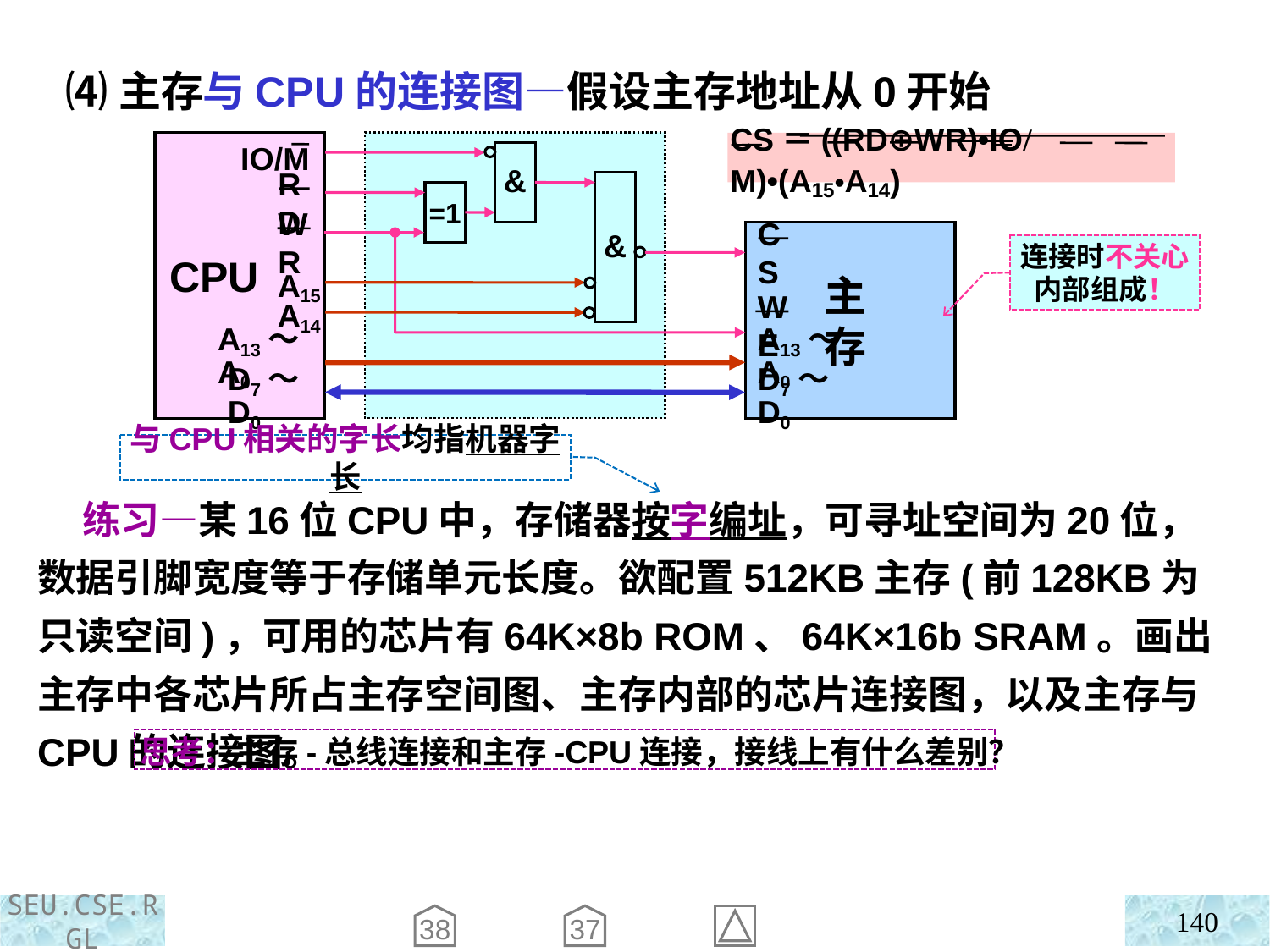

⑷主存与CPU的连接图—假设主存地址从0开始
 CPU
IO/M

RD

WR

A15
A14
A13～A0
D7～D0

       主
       存
CS

WE

A13～A0
D7～D0
CS＝((RD⊕WR)•IO/M)•(A15•A14)
&

=1

&

连接时不关心内部组成！

与CPU相关的字长均指机器字长
    练习—某16位CPU中，存储器按字编址，可寻址空间为20位，数据引脚宽度等于存储单元长度。欲配置512KB主存(前128KB为只读空间)，可用的芯片有64K×8b ROM、64K×16b SRAM。画出主存中各芯片所占主存空间图、主存内部的芯片连接图，以及主存与CPU的连接图。
思考：主存-总线连接和主存-CPU连接，接线上有什么差别？
140
38
37